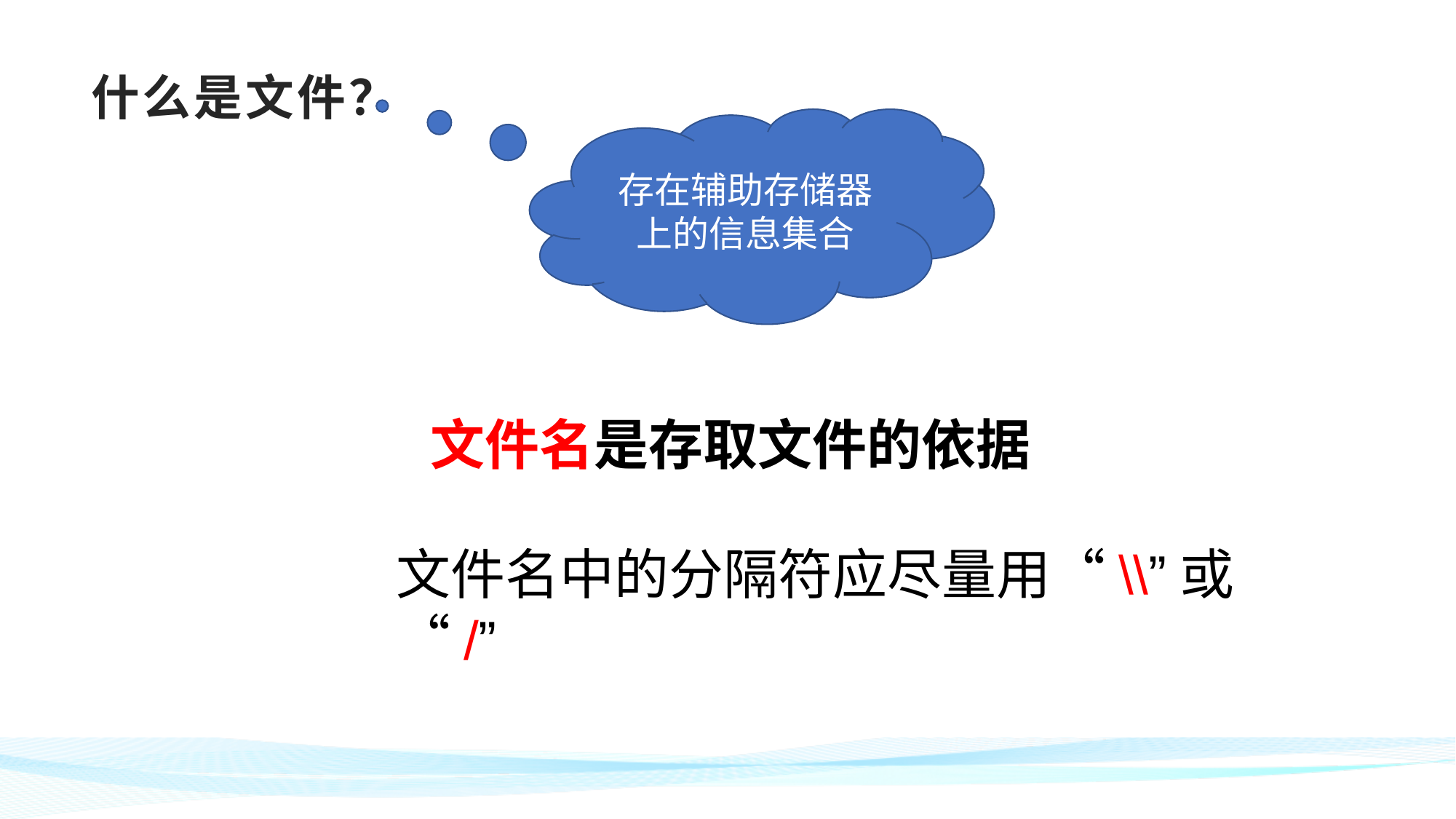

# 什么是文件？
存在辅助存储器上的信息集合
文件名是存取文件的依据
文件名中的分隔符应尽量用“\\”或“/”